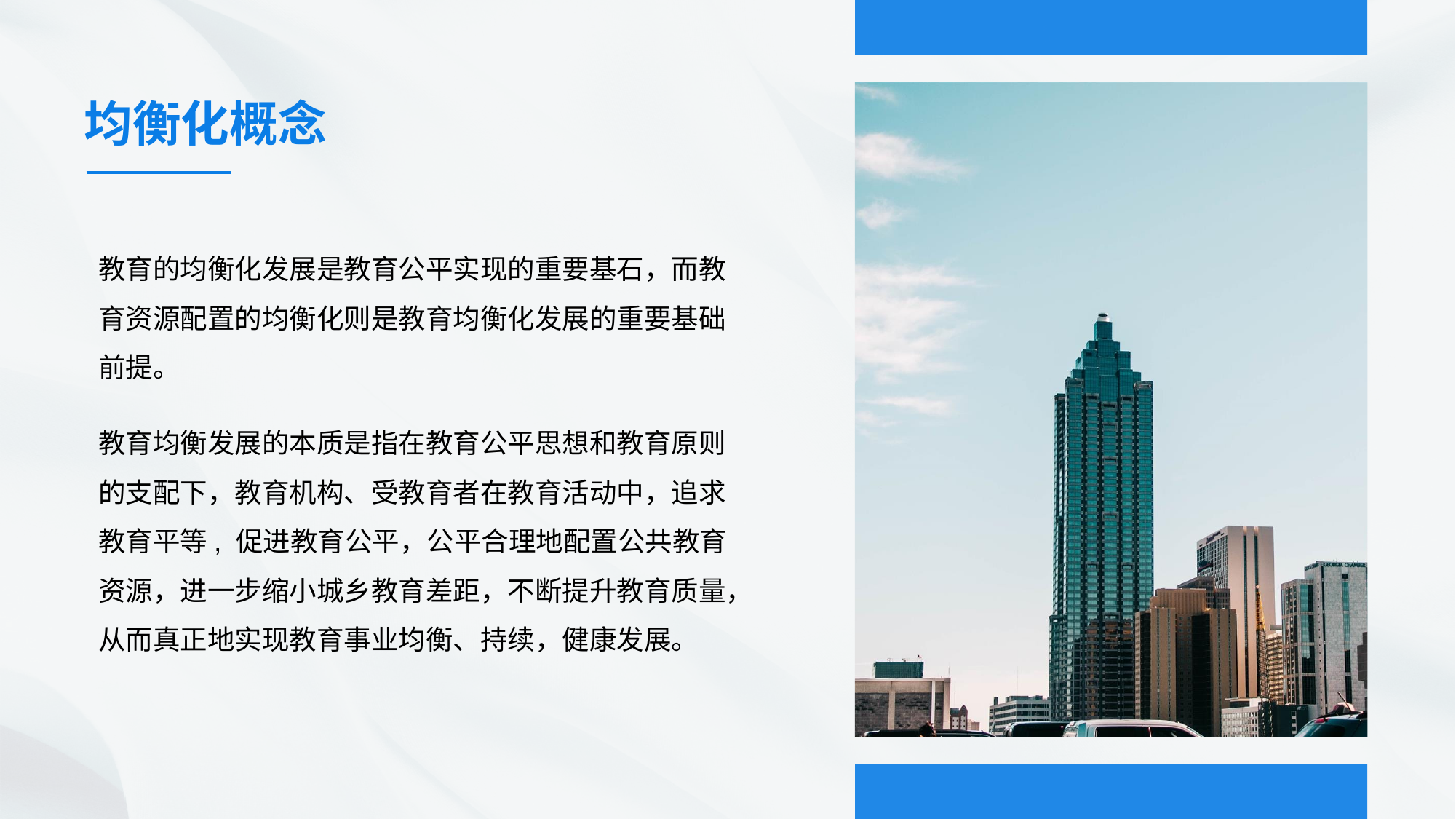

均衡化概念
教育的均衡化发展是教育公平实现的重要基石，而教育资源配置的均衡化则是教育均衡化发展的重要基础前提。
教育均衡发展的本质是指在教育公平思想和教育原则的支配下，教育机构、受教育者在教育活动中，追求教育平等, 促进教育公平，公平合理地配置公共教育资源，进一步缩小城乡教育差距，不断提升教育质量，从而真正地实现教育事业均衡、持续，健康发展。